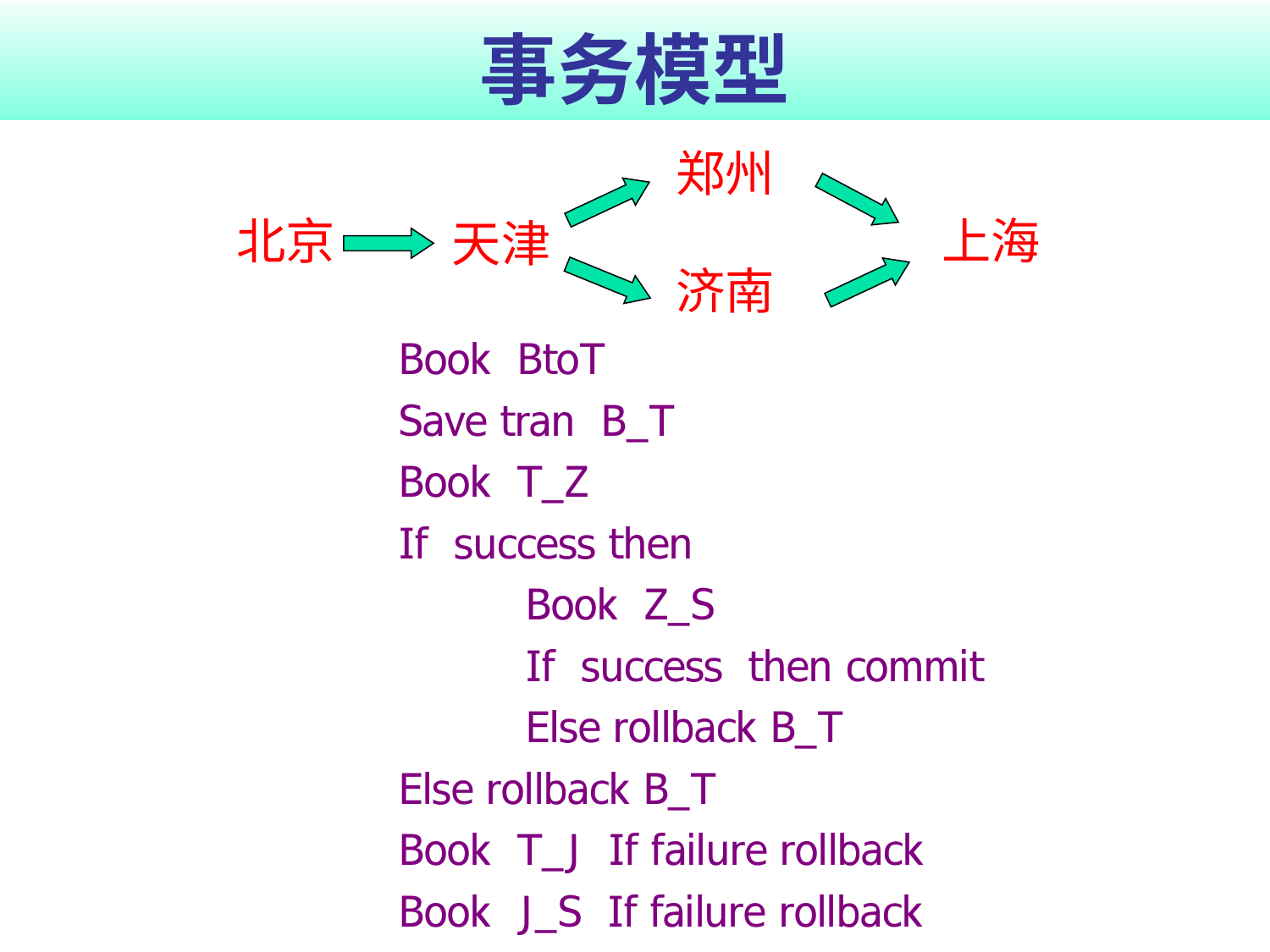

# 事务模型
郑州

北京
上海
天津

济南

Book  BtoT
Save tran  B_T
Book  T_Z
If  success then
      	Book  Z_S
	If  success  then commit
	Else rollback B_T
Else rollback B_T
Book  T_J  If failure rollback
Book  J_S  If failure rollback